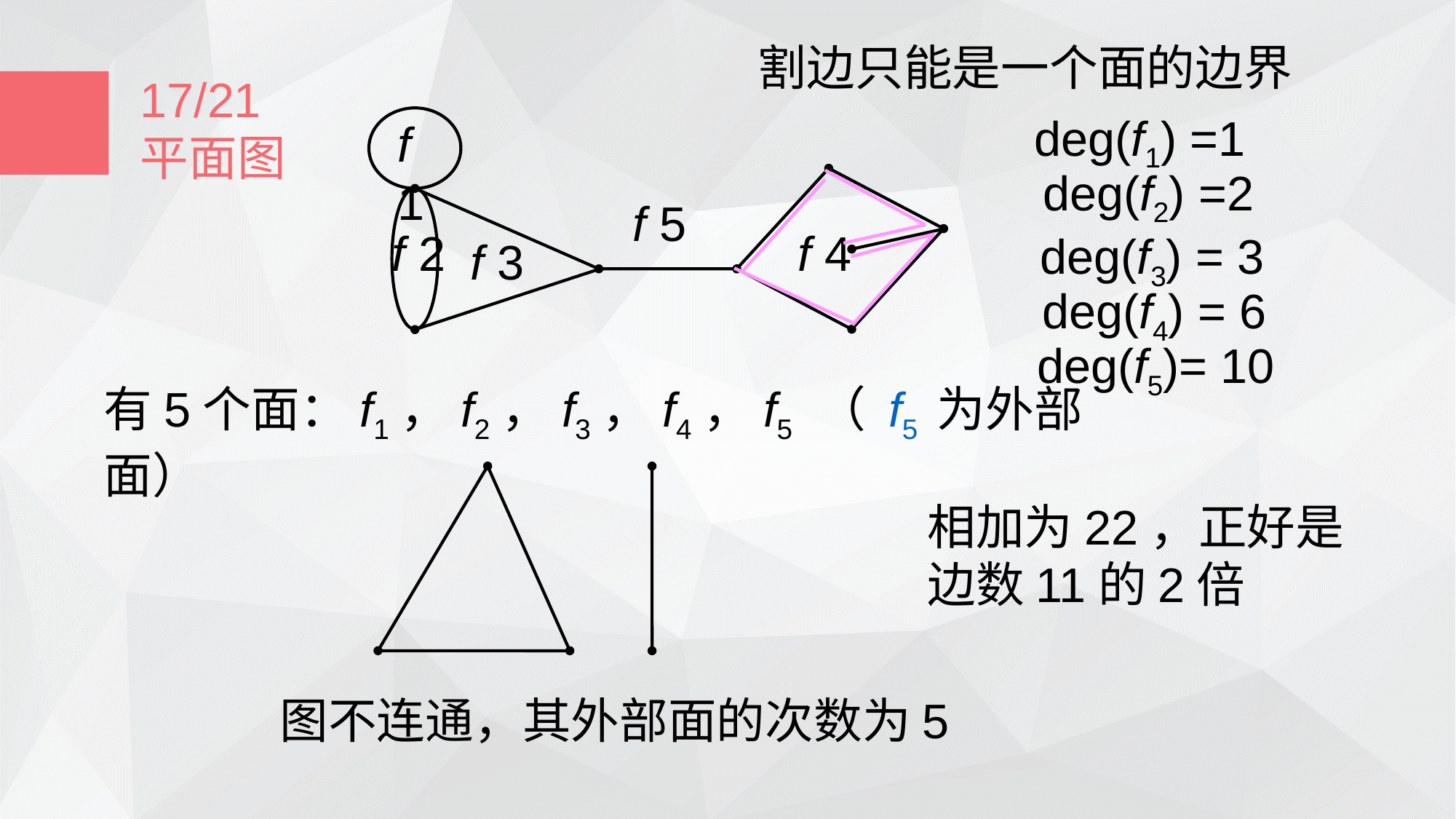

割边只能是一个面的边界
17/21
平面图

deg(f1) =1

f 1
f 5
f 2
f 4
f 3
deg(f2) =2

deg(f3) = 3

deg(f4) = 6
deg(f5)= 10
有5个面：f1，f2，f3，f4，f5 （ f5 为外部面）

相加为22，正好是
边数11的2倍
图不连通，其外部面的次数为5